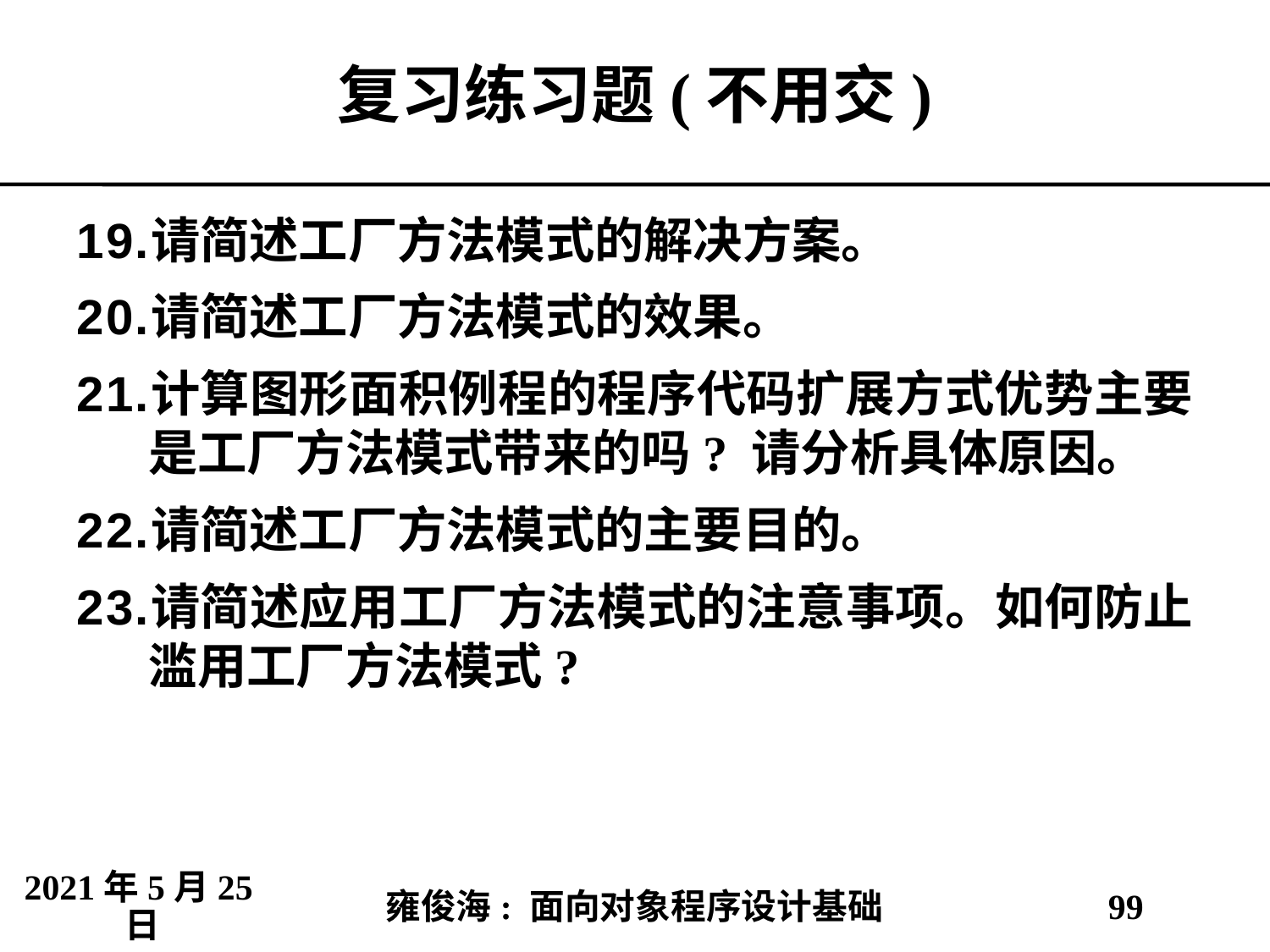

# 复习练习题(不用交)

请简述工厂方法模式的解决方案。
请简述工厂方法模式的效果。
计算图形面积例程的程序代码扩展方式优势主要是工厂方法模式带来的吗? 请分析具体原因。
请简述工厂方法模式的主要目的。
请简述应用工厂方法模式的注意事项。如何防止滥用工厂方法模式?
2021年5月25日
雍俊海: 面向对象程序设计基础
99